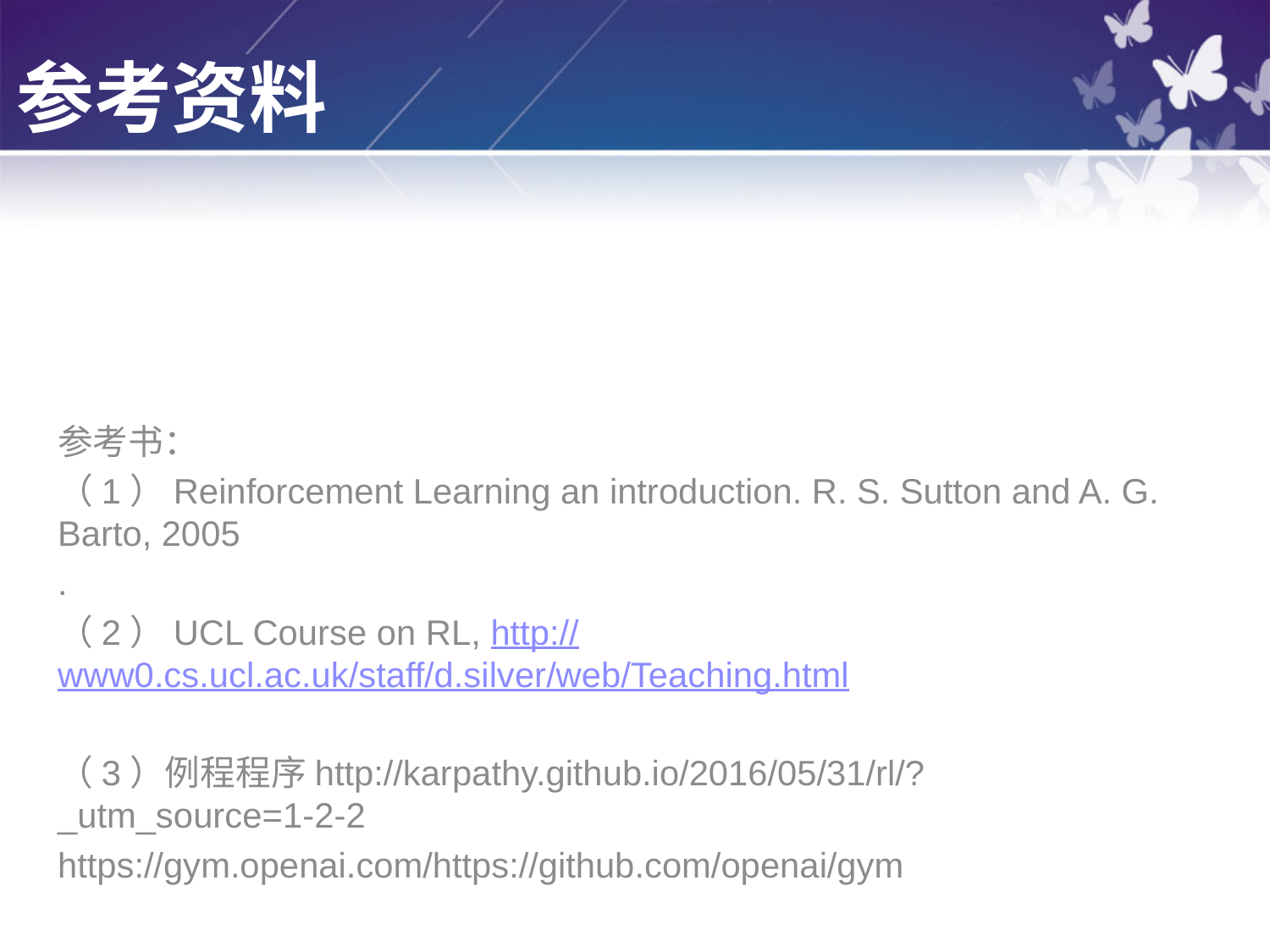

参考资料
参考书：
（1）Reinforcement Learning an introduction. R. S. Sutton and A. G. Barto, 2005
.
（2）UCL Course on RL, http://www0.cs.ucl.ac.uk/staff/d.silver/web/Teaching.html

（3）例程程序http://karpathy.github.io/2016/05/31/rl/?_utm_source=1-2-2
https://gym.openai.com/https://github.com/openai/gym